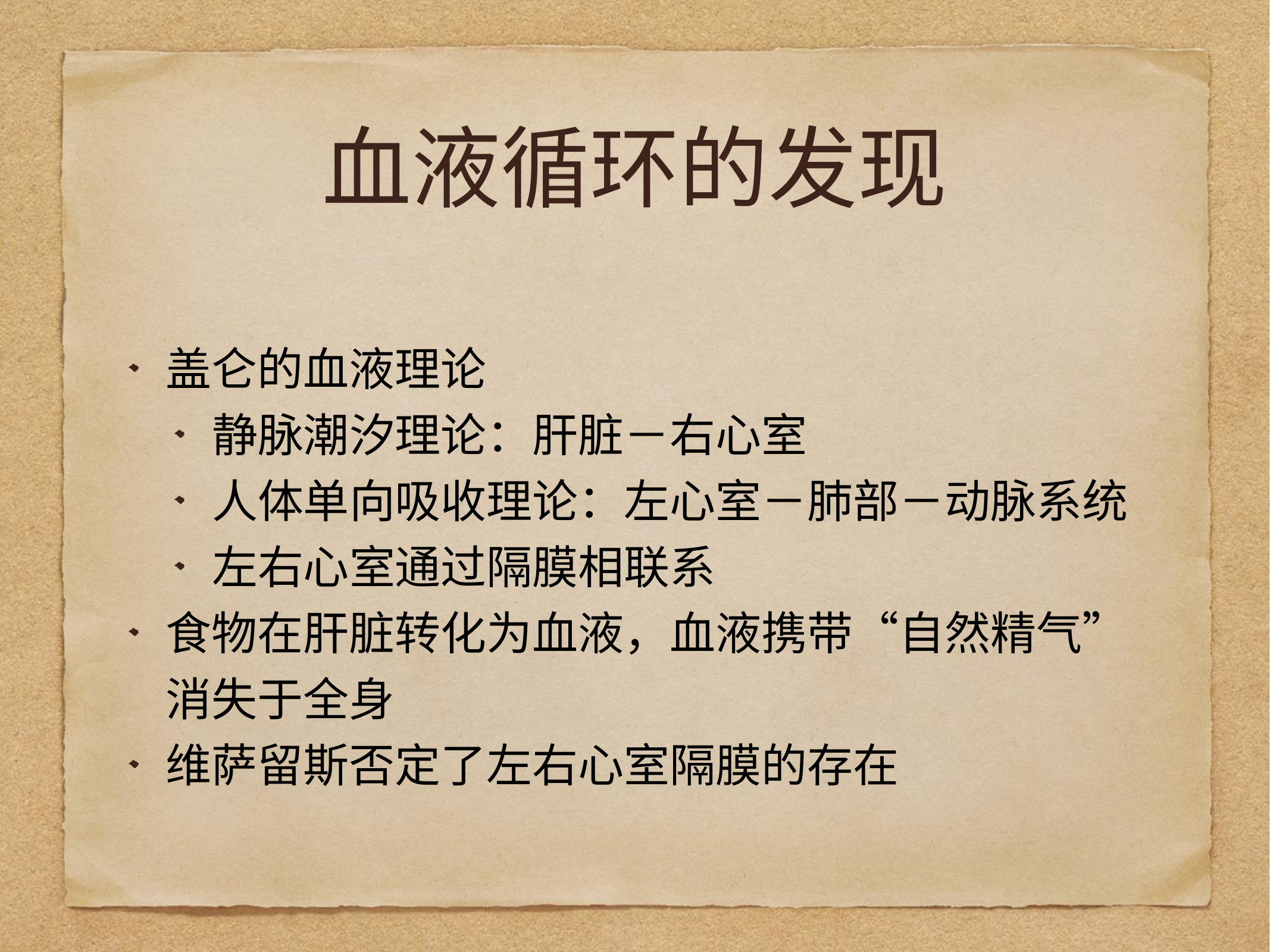

# 血液循环的发现
盖仑的血液理论
静脉潮汐理论：肝脏－右心室
人体单向吸收理论：左心室－肺部－动脉系统
左右心室通过隔膜相联系
食物在肝脏转化为血液，血液携带“自然精气”消失于全身
维萨留斯否定了左右心室隔膜的存在